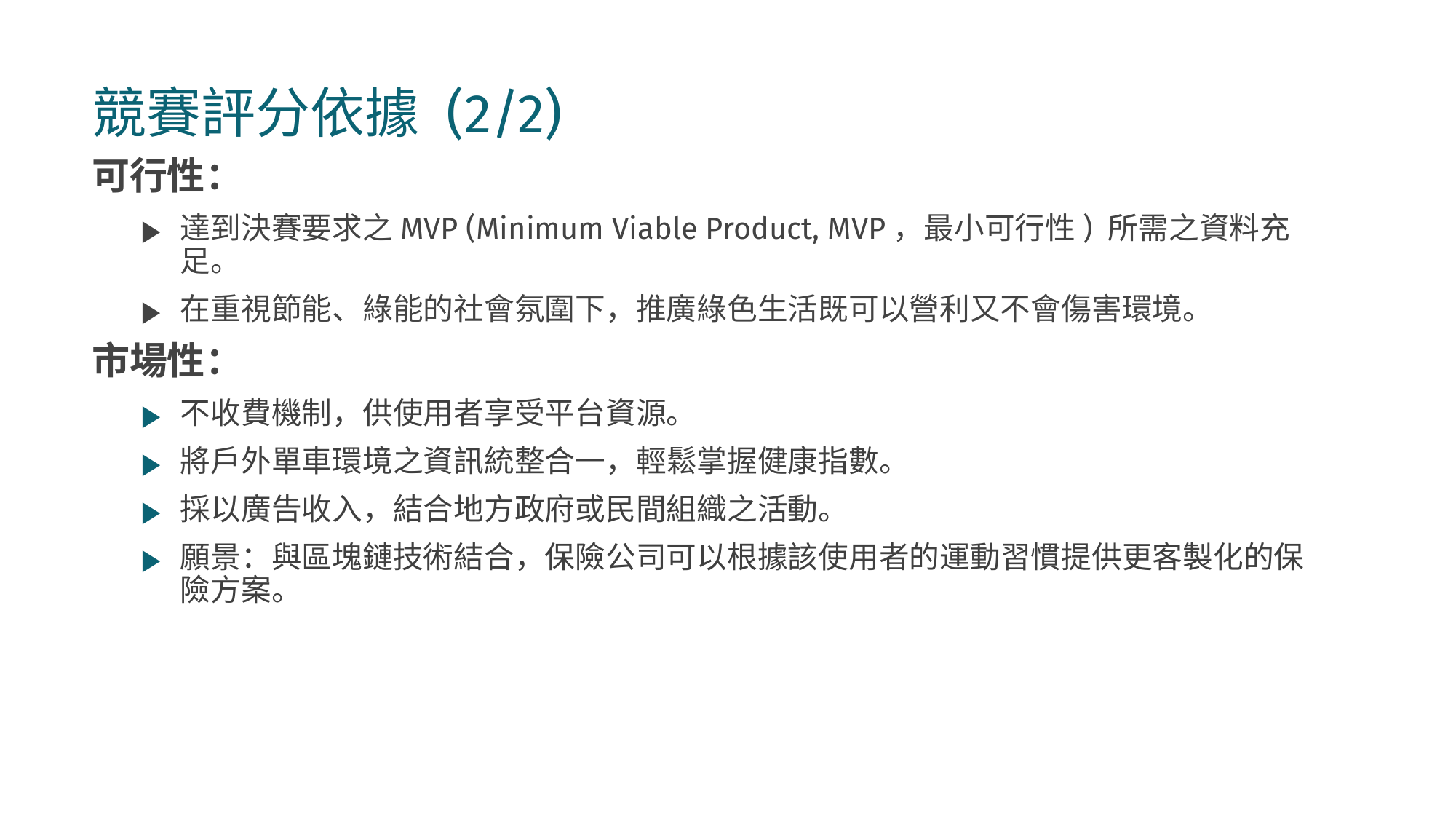

# 競賽評分依據 (2/2)
可行性：
達到決賽要求之MVP (Minimum Viable Product, MVP，最小可行性) 所需之資料充足。
在重視節能、綠能的社會氛圍下，推廣綠色生活既可以營利又不會傷害環境。
市場性：
不收費機制，供使用者享受平台資源。
將戶外單車環境之資訊統整合一，輕鬆掌握健康指數。
採以廣告收入，結合地方政府或民間組織之活動。
願景：與區塊鏈技術結合，保險公司可以根據該使用者的運動習慣提供更客製化的保險方案。